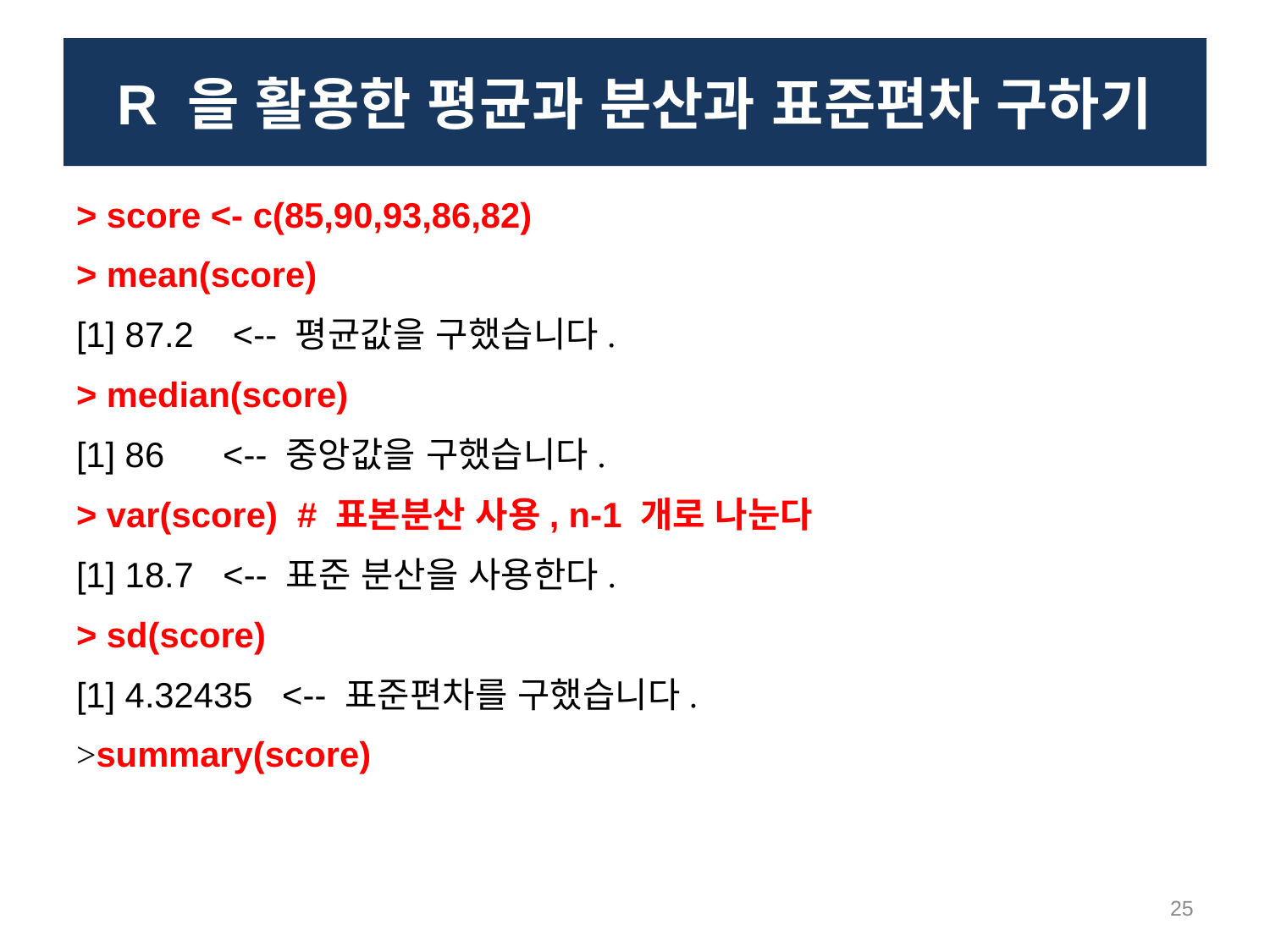

# R 을 활용한 평균과 분산과 표준편차 구하기
> score <- c(85,90,93,86,82)
> mean(score)
[1] 87.2    <-- 평균값을 구했습니다.
> median(score)
[1] 86      <-- 중앙값을 구했습니다.
> var(score)  # 표본분산 사용, n-1 개로 나눈다
[1] 18.7   <-- 표준 분산을 사용한다.
> sd(score)
[1] 4.32435   <-- 표준편차를 구했습니다.
>summary(score)

25